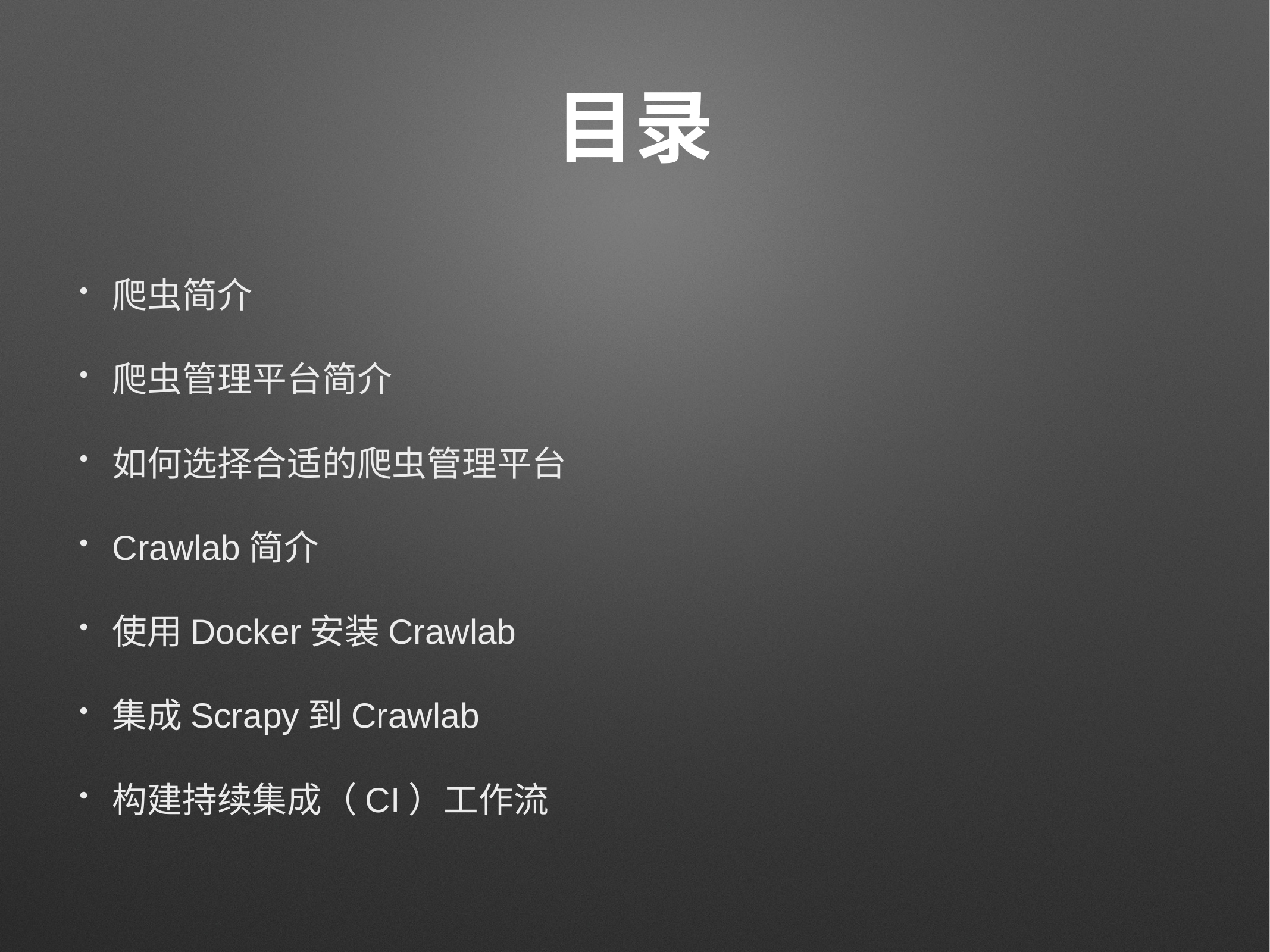

# 目录
爬虫简介
爬虫管理平台简介
如何选择合适的爬虫管理平台
Crawlab简介
使用Docker安装Crawlab
集成Scrapy到Crawlab
构建持续集成（CI）工作流